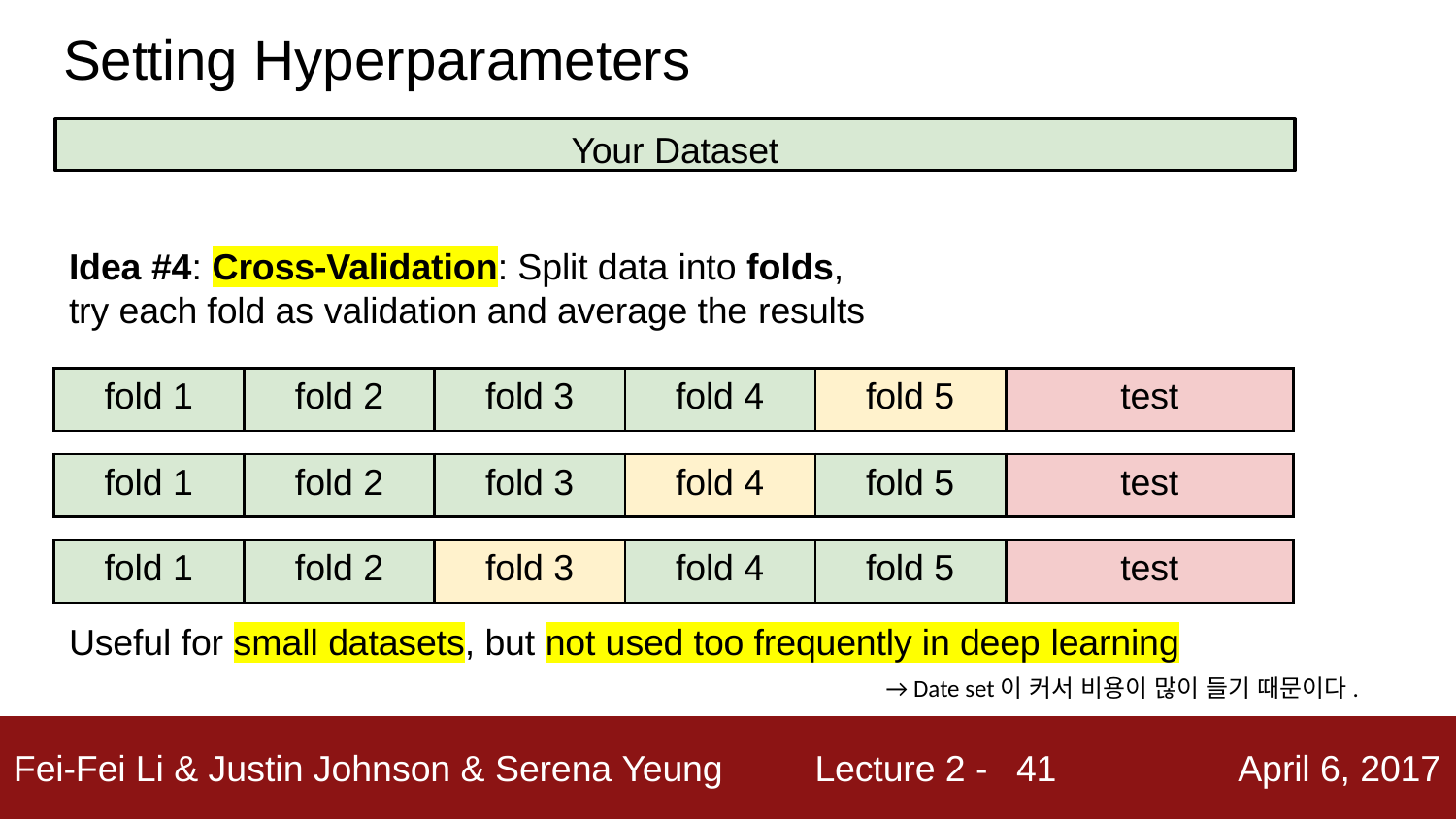

# Setting Hyperparameters
Your Dataset
Idea #4: Cross-Validation: Split data into folds,  try each fold as validation and average the results
| fold 1 | fold 2 | fold 3 | fold 4 | fold 5 | test |
| --- | --- | --- | --- | --- | --- |
| fold 1 | fold 2 | fold 3 | fold 4 | fold 5 | test |
| --- | --- | --- | --- | --- | --- |
| fold 1 | fold 2 | fold 3 | fold 4 | fold 5 | test |
| --- | --- | --- | --- | --- | --- |
Useful for small datasets, but not used too frequently in deep learning
→ Date set이 커서 비용이 많이 들기 때문이다.
41
Fei-Fei Li & Justin Johnson & Serena Yeung
Lecture 2 -
April 6, 2017